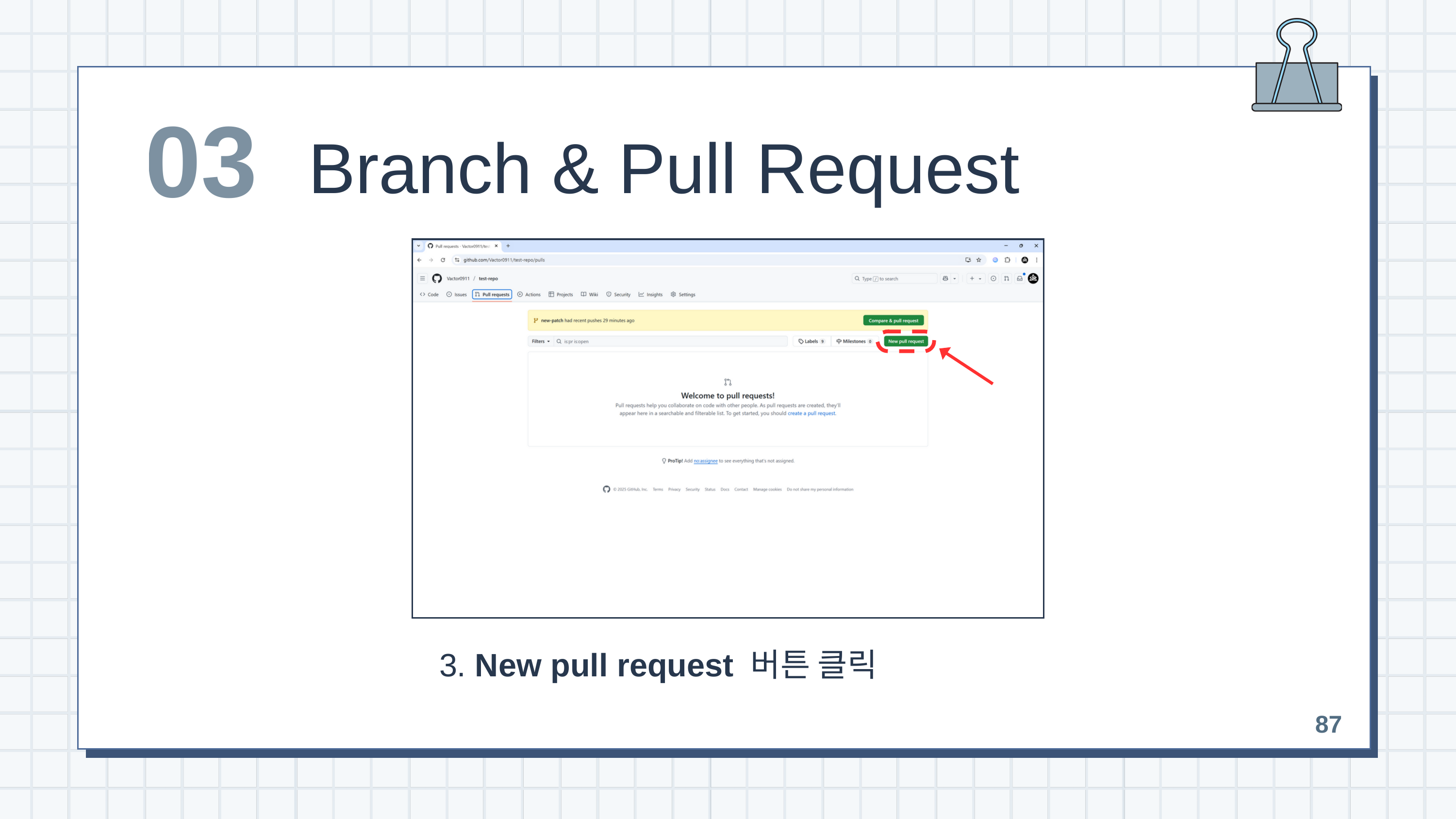

03
Branch & Pull Request

   3. New pull request 버튼 클릭
87